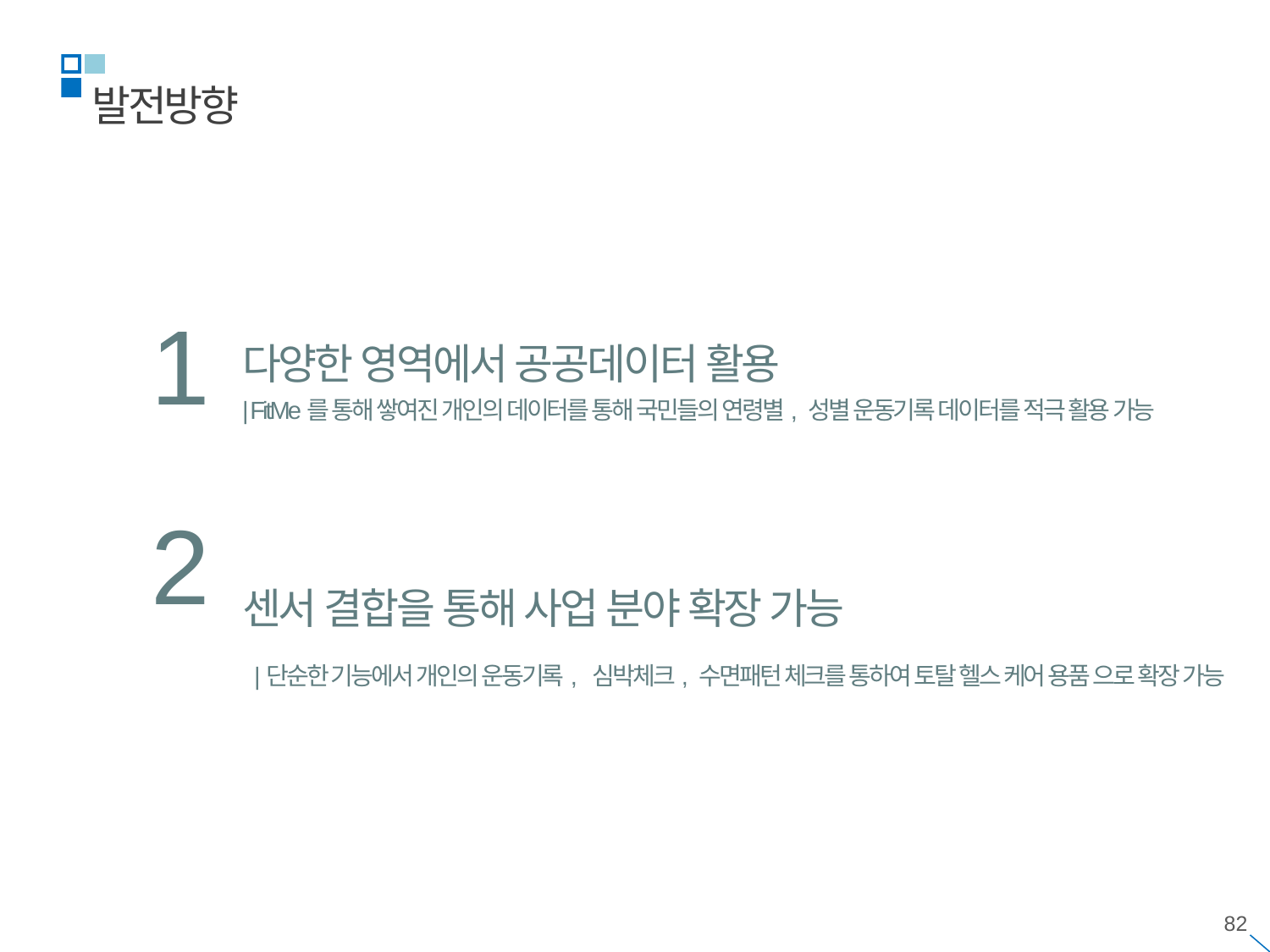

발전방향
1
다양한 영역에서 공공데이터 활용
| FitMe를 통해 쌓여진 개인의 데이터를 통해 국민들의 연령별, 성별 운동기록 데이터를 적극 활용 가능

센서 결합을 통해 사업 분야 확장 가능
 |단순한 기능에서 개인의 운동기록,  심박체크, 수면패턴 체크를 통하여 토탈 헬스 케어 용품 으로 확장 가능
2